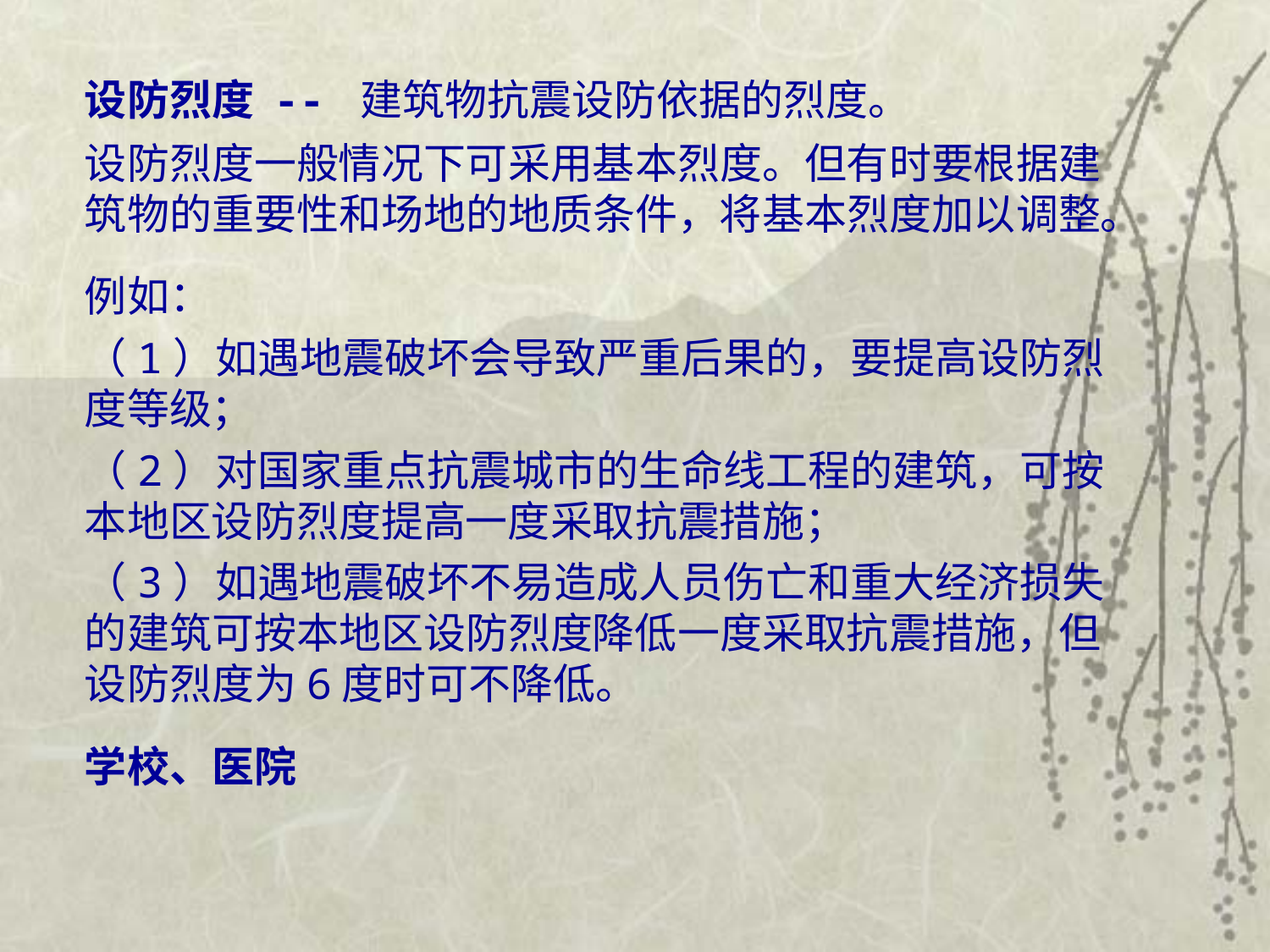

设防烈度 -- 建筑物抗震设防依据的烈度。
设防烈度一般情况下可采用基本烈度。但有时要根据建筑物的重要性和场地的地质条件，将基本烈度加以调整。
例如：
（1）如遇地震破坏会导致严重后果的，要提高设防烈度等级；
（2）对国家重点抗震城市的生命线工程的建筑，可按本地区设防烈度提高一度采取抗震措施；
（3）如遇地震破坏不易造成人员伤亡和重大经济损失的建筑可按本地区设防烈度降低一度采取抗震措施，但设防烈度为6度时可不降低。
学校、医院